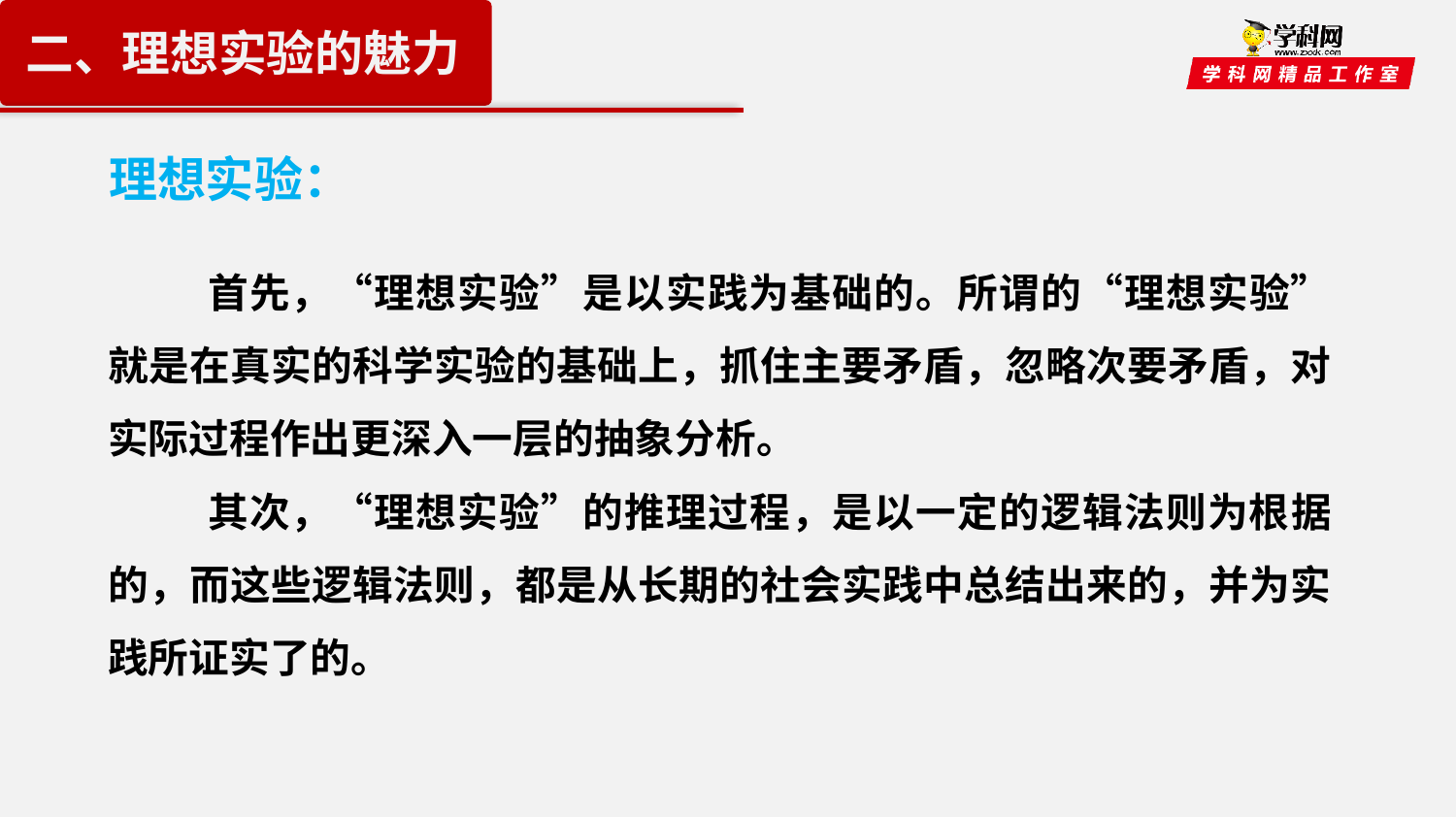

二、理想实验的魅力
理想实验：
首先，“理想实验”是以实践为基础的。所谓的“理想实验”就是在真实的科学实验的基础上，抓住主要矛盾，忽略次要矛盾，对实际过程作出更深入一层的抽象分析。
其次，“理想实验”的推理过程，是以一定的逻辑法则为根据的，而这些逻辑法则，都是从长期的社会实践中总结出来的，并为实践所证实了的。